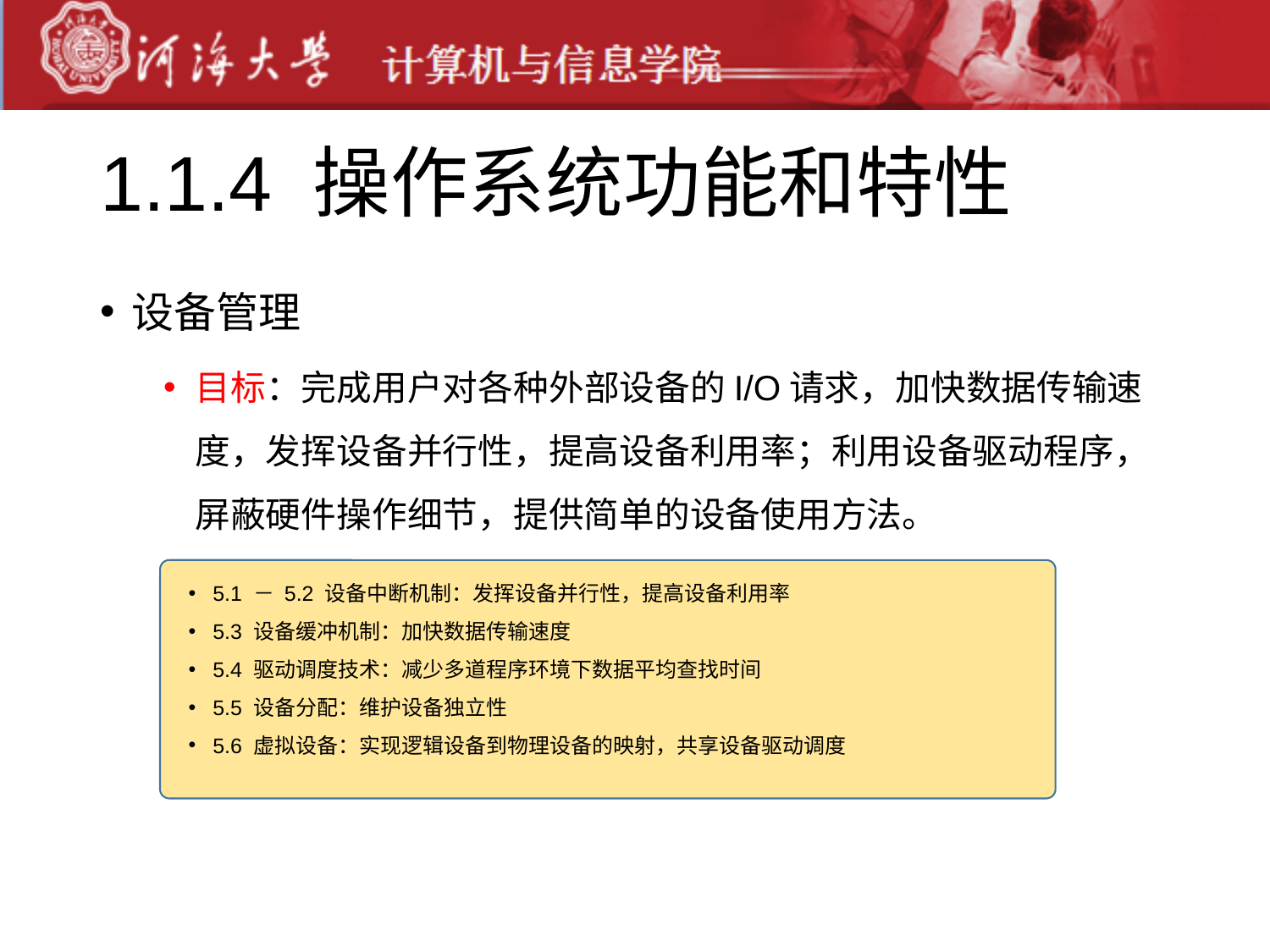

# 1.1.4 操作系统功能和特性
设备管理
目标：完成用户对各种外部设备的I/O请求，加快数据传输速度，发挥设备并行性，提高设备利用率；利用设备驱动程序，屏蔽硬件操作细节，提供简单的设备使用方法。
5.1 － 5.2 设备中断机制：发挥设备并行性，提高设备利用率
5.3 设备缓冲机制：加快数据传输速度
5.4 驱动调度技术：减少多道程序环境下数据平均查找时间
5.5 设备分配：维护设备独立性
5.6 虚拟设备：实现逻辑设备到物理设备的映射，共享设备驱动调度